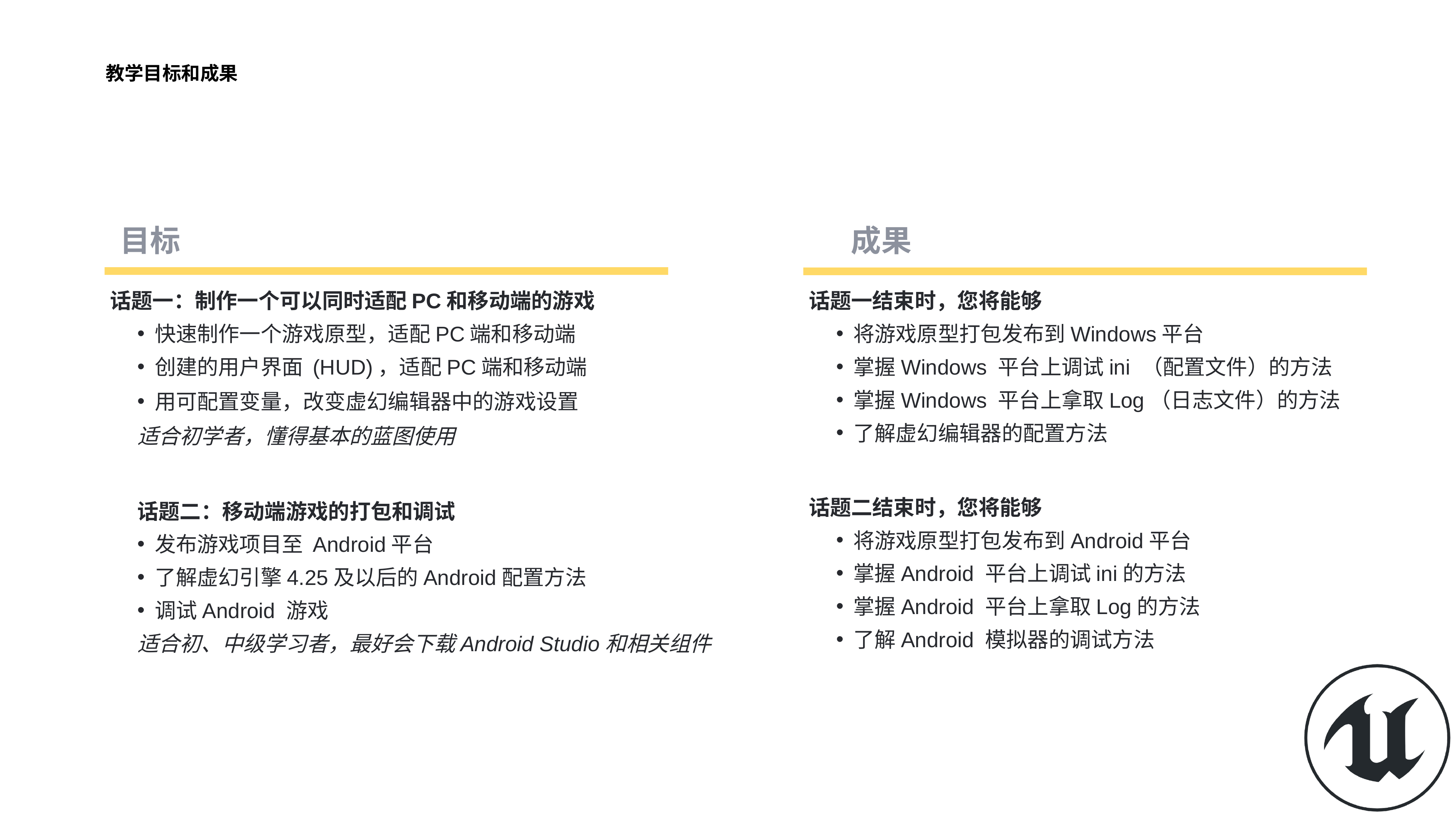

# 教学目标和成果
话题一：制作一个可以同时适配PC和移动端的游戏
快速制作一个游戏原型，适配PC端和移动端
创建的用户界面 (HUD)，适配PC端和移动端
用可配置变量，改变虚幻编辑器中的游戏设置
适合初学者，懂得基本的蓝图使用

话题二：移动端游戏的打包和调试
发布游戏项目至 Android平台
了解虚幻引擎4.25及以后的Android配置方法
调试Android 游戏
适合初、中级学习者，最好会下载Android Studio和相关组件

话题一结束时，您将能够
将游戏原型打包发布到Windows平台
掌握Windows 平台上调试ini （配置文件）的方法
掌握Windows 平台上拿取Log（日志文件）的方法
了解虚幻编辑器的配置方法

话题二结束时，您将能够
将游戏原型打包发布到Android平台
掌握Android 平台上调试ini的方法
掌握Android 平台上拿取Log的方法
了解Android 模拟器的调试方法